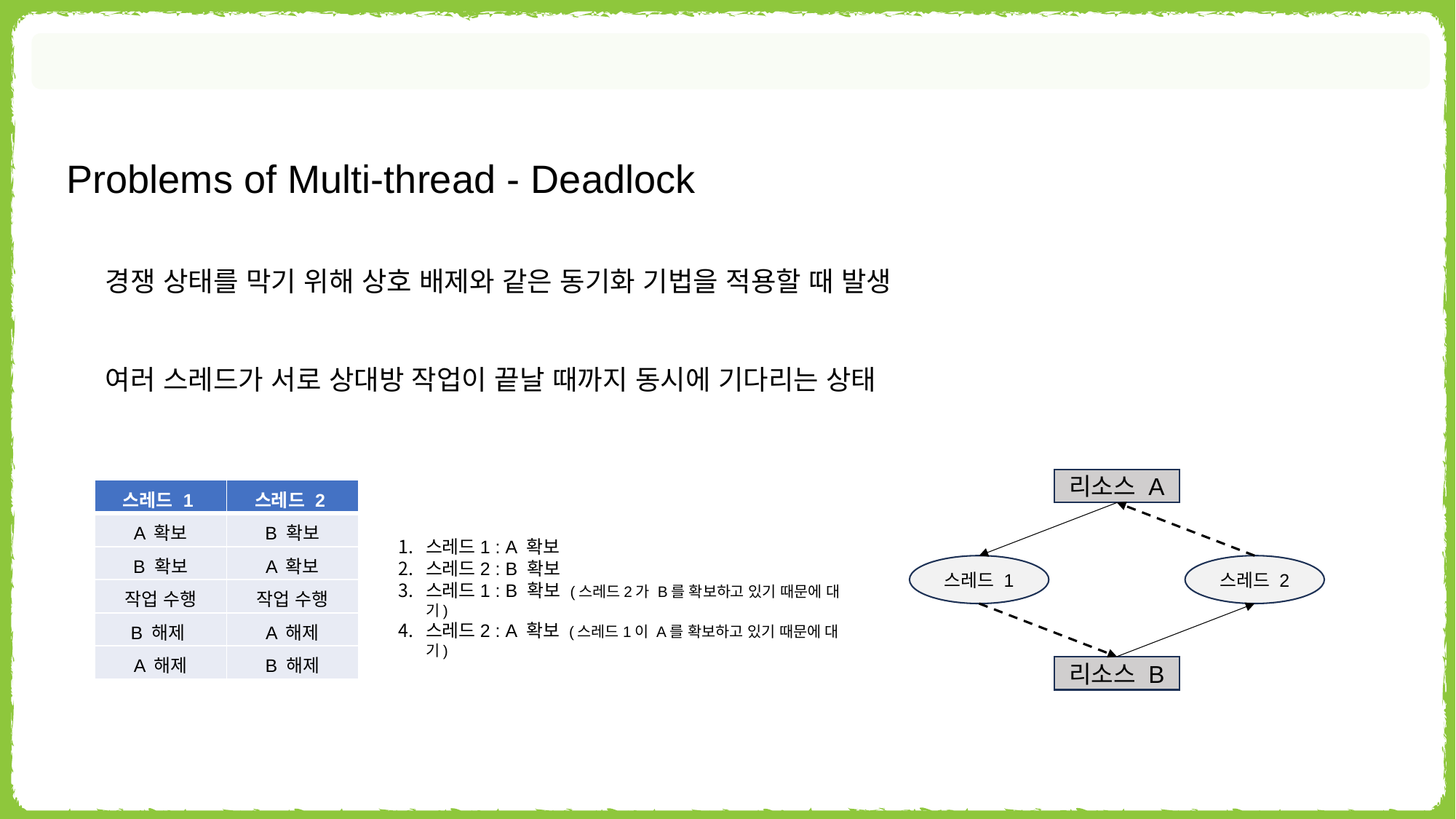

Problems of Multi-thread - Deadlock
경쟁 상태를 막기 위해 상호 배제와 같은 동기화 기법을 적용할 때 발생

여러 스레드가 서로 상대방 작업이 끝날 때까지 동시에 기다리는 상태
리소스 A
스레드 1
스레드 2
리소스 B
| 스레드 1 | 스레드 2 |
| --- | --- |
| A 확보 | B 확보 |
| B 확보 | A 확보 |
| 작업 수행 | 작업 수행 |
| B 해제 | A 해제 |
| A 해제 | B 해제 |
스레드1 : A 확보
스레드2 : B 확보
스레드1 : B 확보 (스레드2가 B를 확보하고 있기 때문에 대기)
스레드2 : A 확보 (스레드1이 A를 확보하고 있기 때문에 대기)